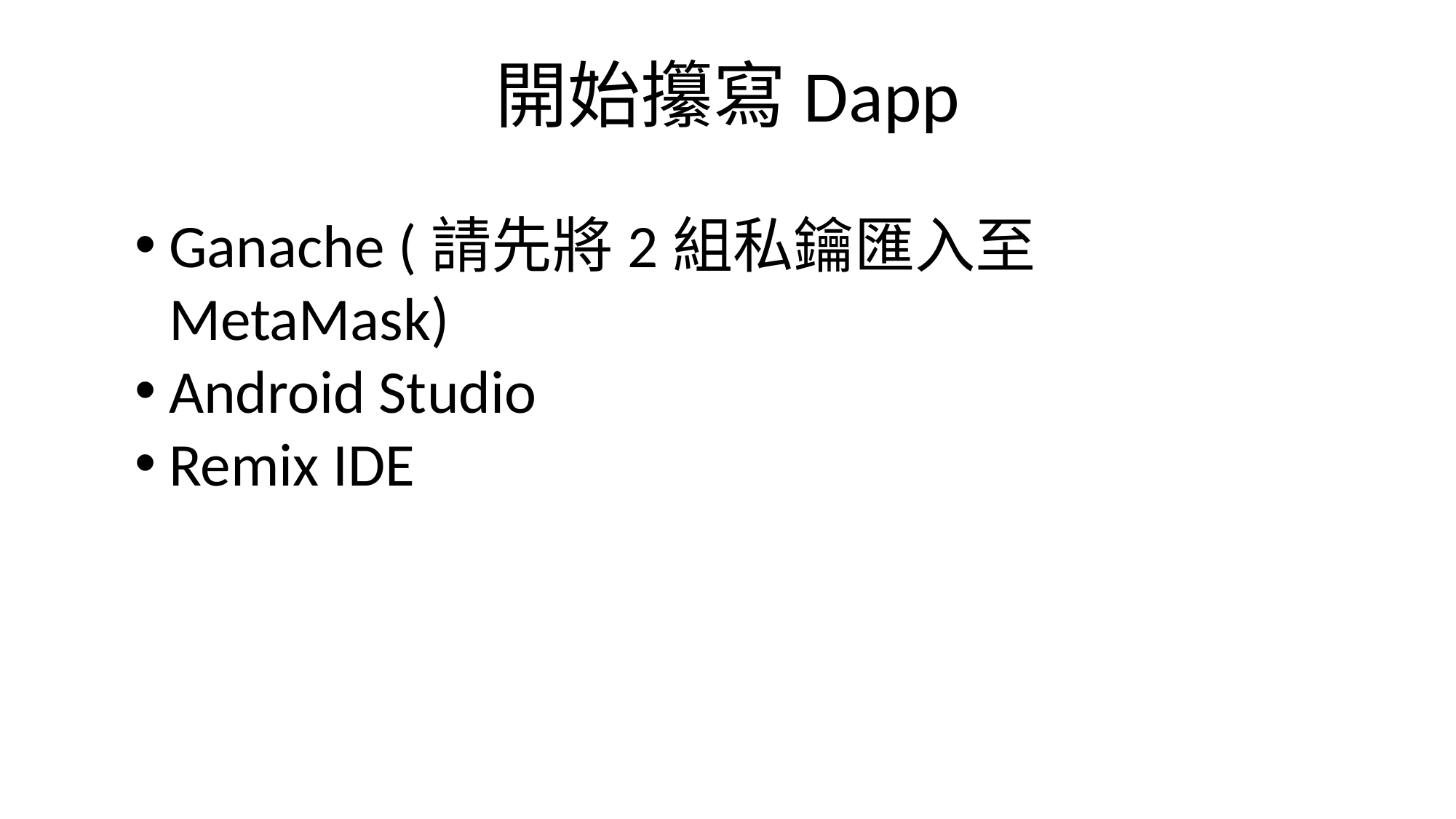

# 開始Dapp鑚寫
開始攥寫Dapp
Ganache (請先將2組私鑰匯入至MetaMask)
Android Studio
Remix IDE